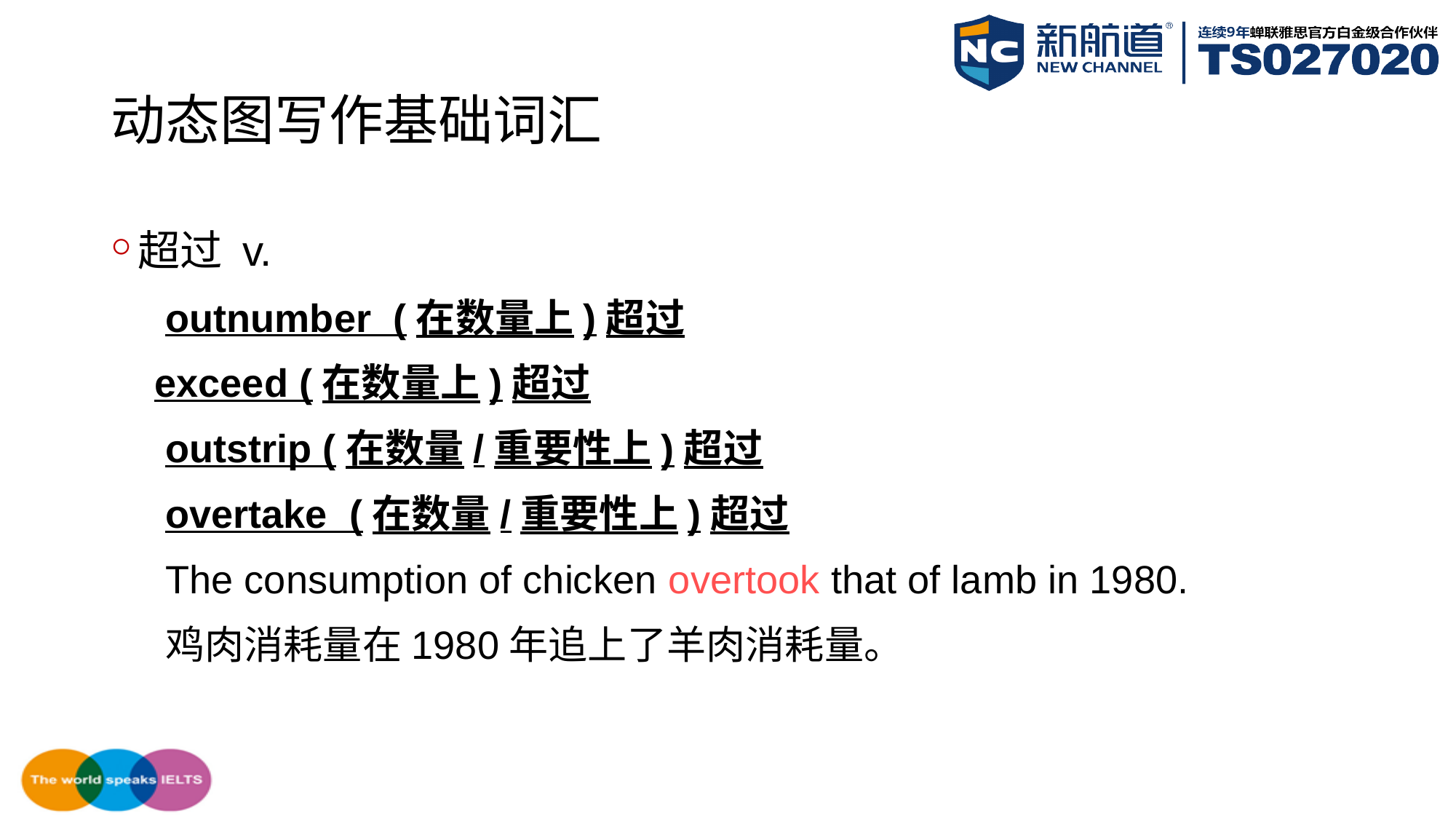

# 动态图写作基础词汇
超过 v.
outnumber  (在数量上)超过
    exceed (在数量上)超过
outstrip (在数量/重要性上)超过
overtake  (在数量/重要性上)超过
The consumption of chicken overtook that of lamb in 1980.
鸡肉消耗量在1980年追上了羊肉消耗量。